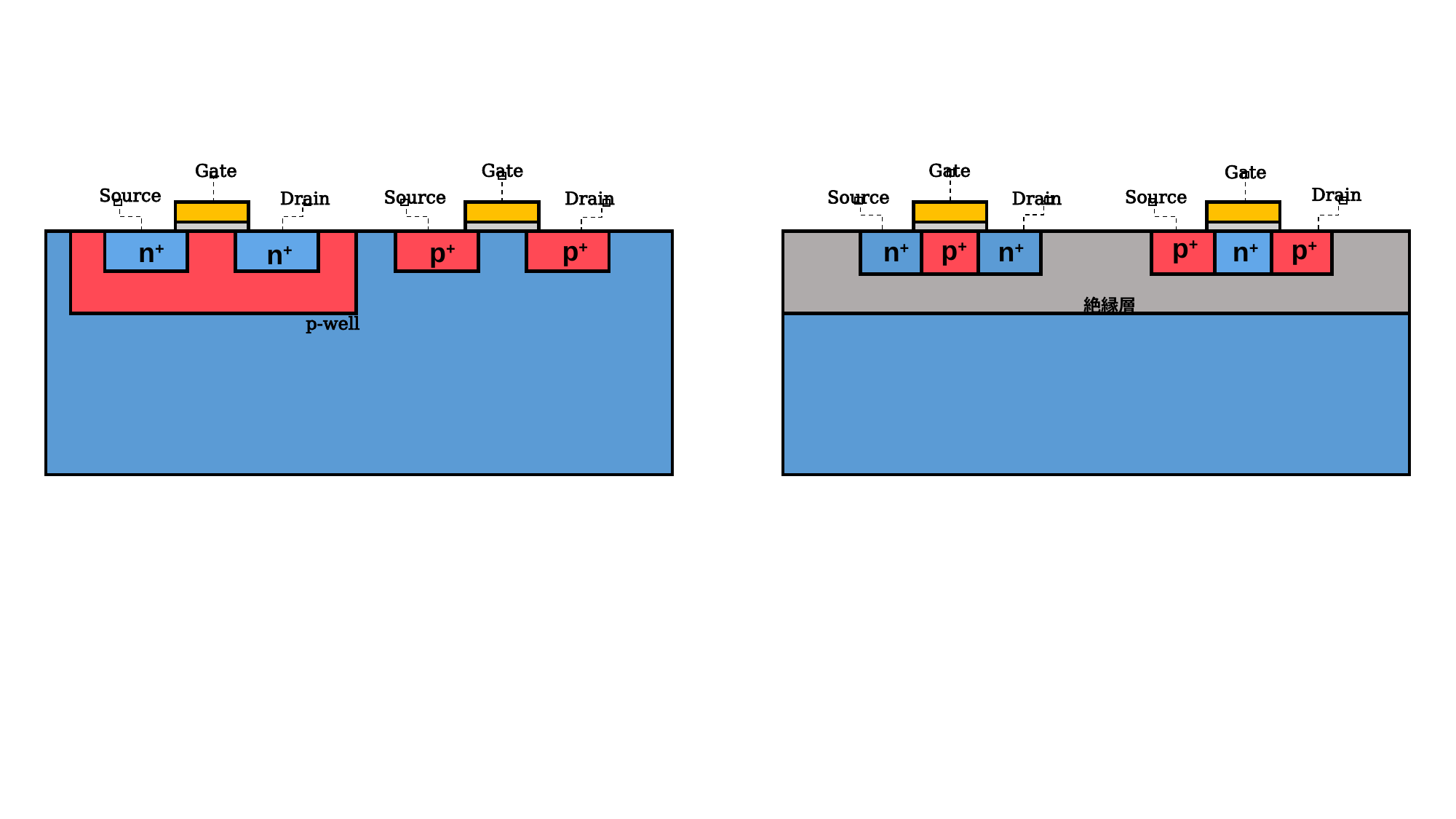

Gate
Gate
Gate
Gate

Drain
Source
Source
Source
Source
Drain
Drain
Drain

p+
p+
p+
p+
n+
n+
n+
n+
p+

n+
絶縁層
p-well
aaaaa